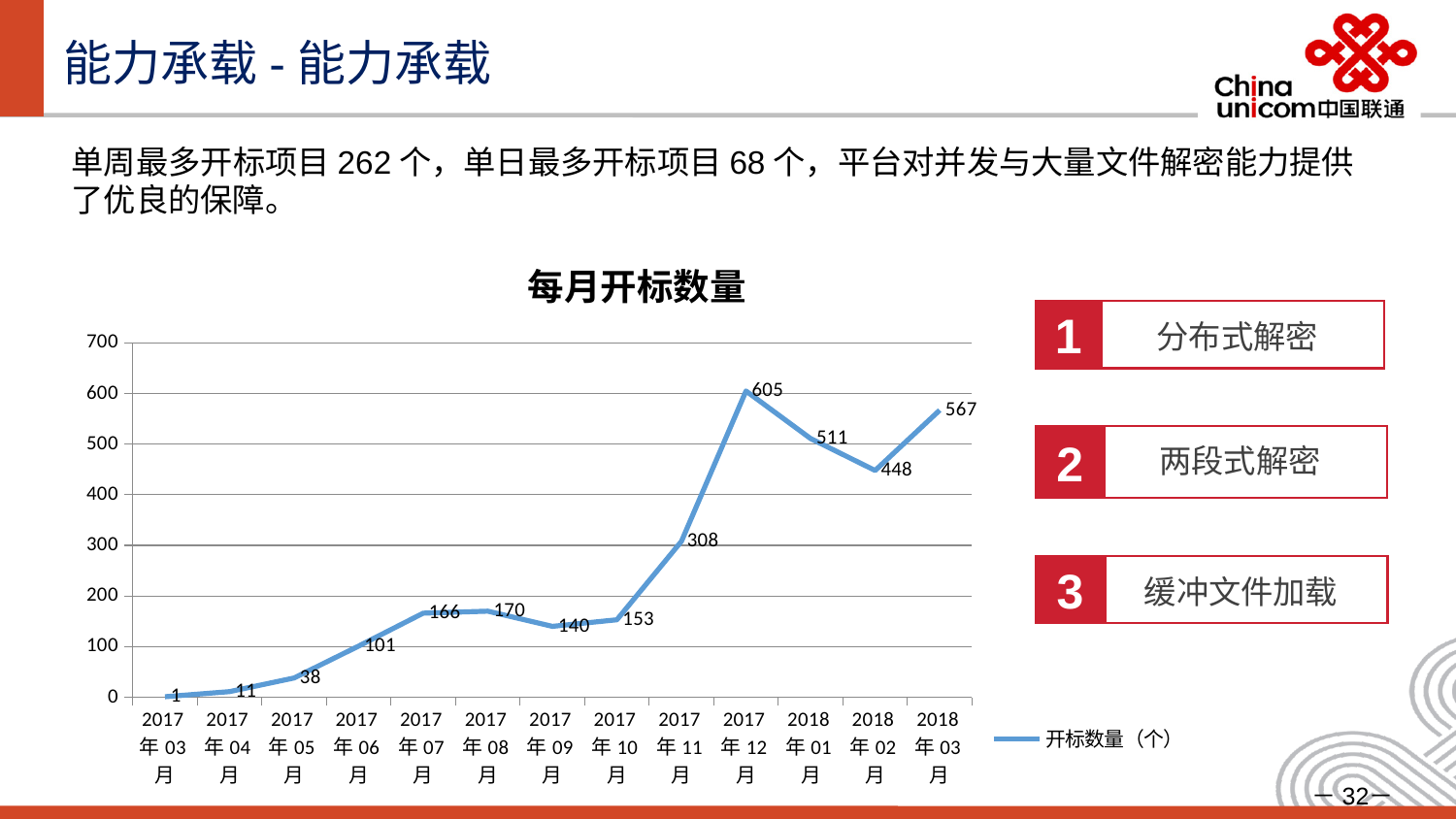

# 能力承载-能力承载
单周最多开标项目262个，单日最多开标项目68个，平台对并发与大量文件解密能力提供了优良的保障。

### Chart: 每月开标数量

| Category | 开标数量（个） |
|---|---|
| 2017年03月 | 1.0 |
| 2017年04月 | 11.0 |
| 2017年05月 | 38.0 |
| 2017年06月 | 101.0 |
| 2017年07月 | 166.0 |
| 2017年08月 | 170.0 |
| 2017年09月 | 140.0 |
| 2017年10月 | 153.0 |
| 2017年11月 | 308.0 |
| 2017年12月 | 605.0 |
| 2018年01月 | 511.0 |
| 2018年02月 | 448.0 |
| 2018年03月 | 567.0 |
1

分布式解密
2

两段式解密
3

缓冲文件加载
－32－